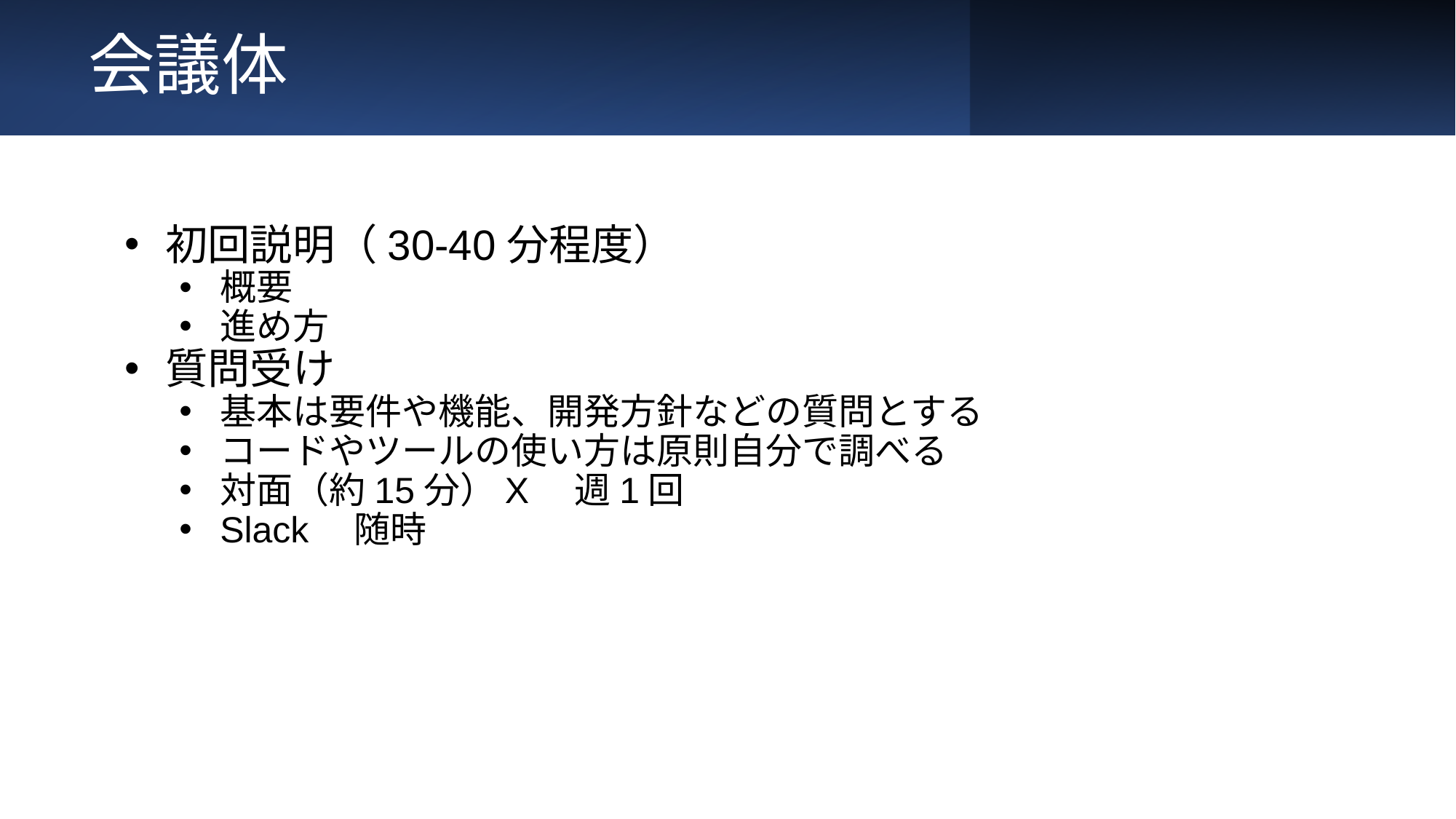

# 会議体
初回説明（30-40分程度）
概要
進め方
質問受け
基本は要件や機能、開発方針などの質問とする
コードやツールの使い方は原則自分で調べる
対面（約15分）X　週1回
Slack　随時